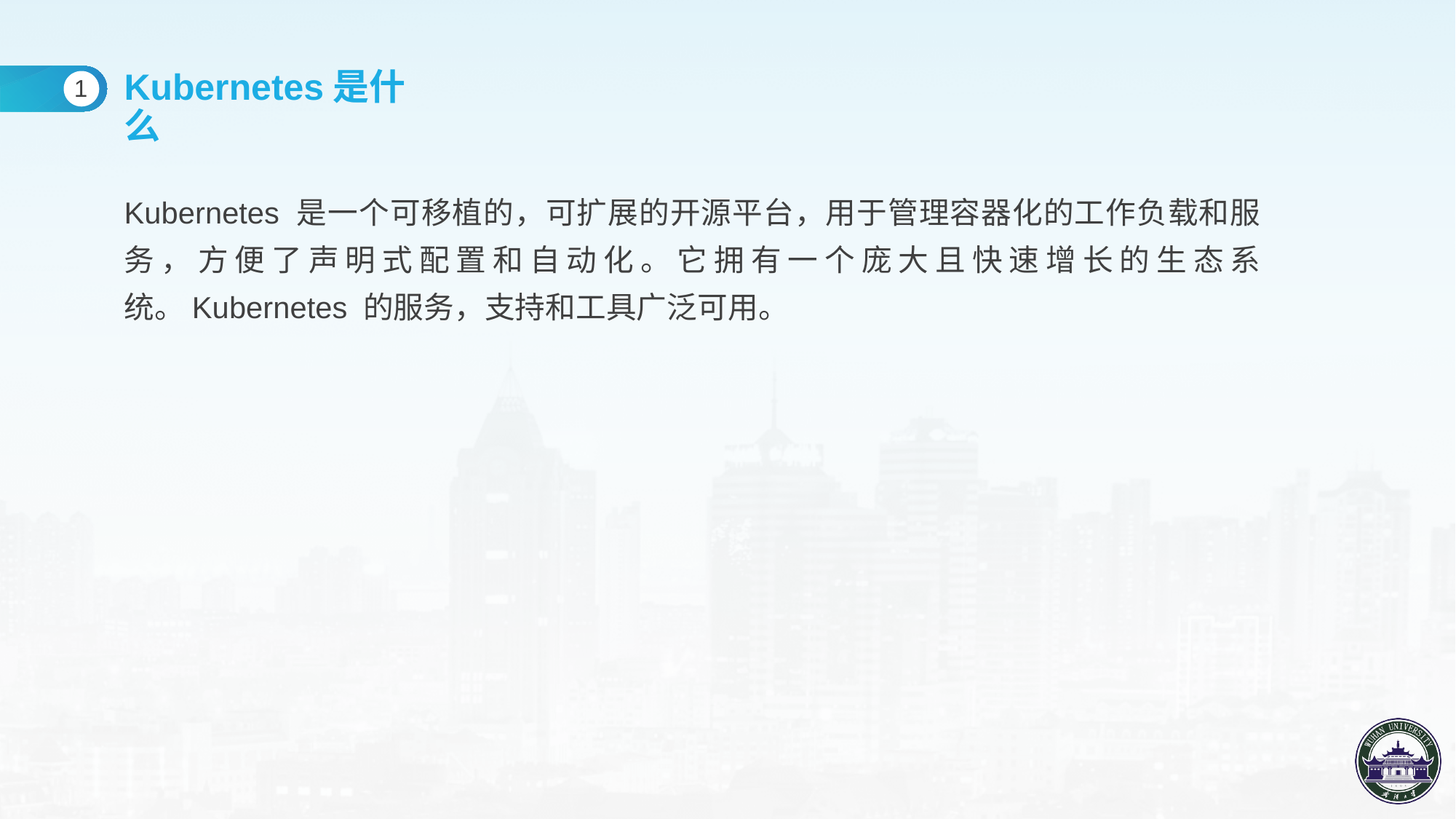

Kubernetes是什么
1
Kubernetes 是一个可移植的，可扩展的开源平台，用于管理容器化的工作负载和服务，方便了声明式配置和自动化。它拥有一个庞大且快速增长的生态系统。Kubernetes 的服务，支持和工具广泛可用。